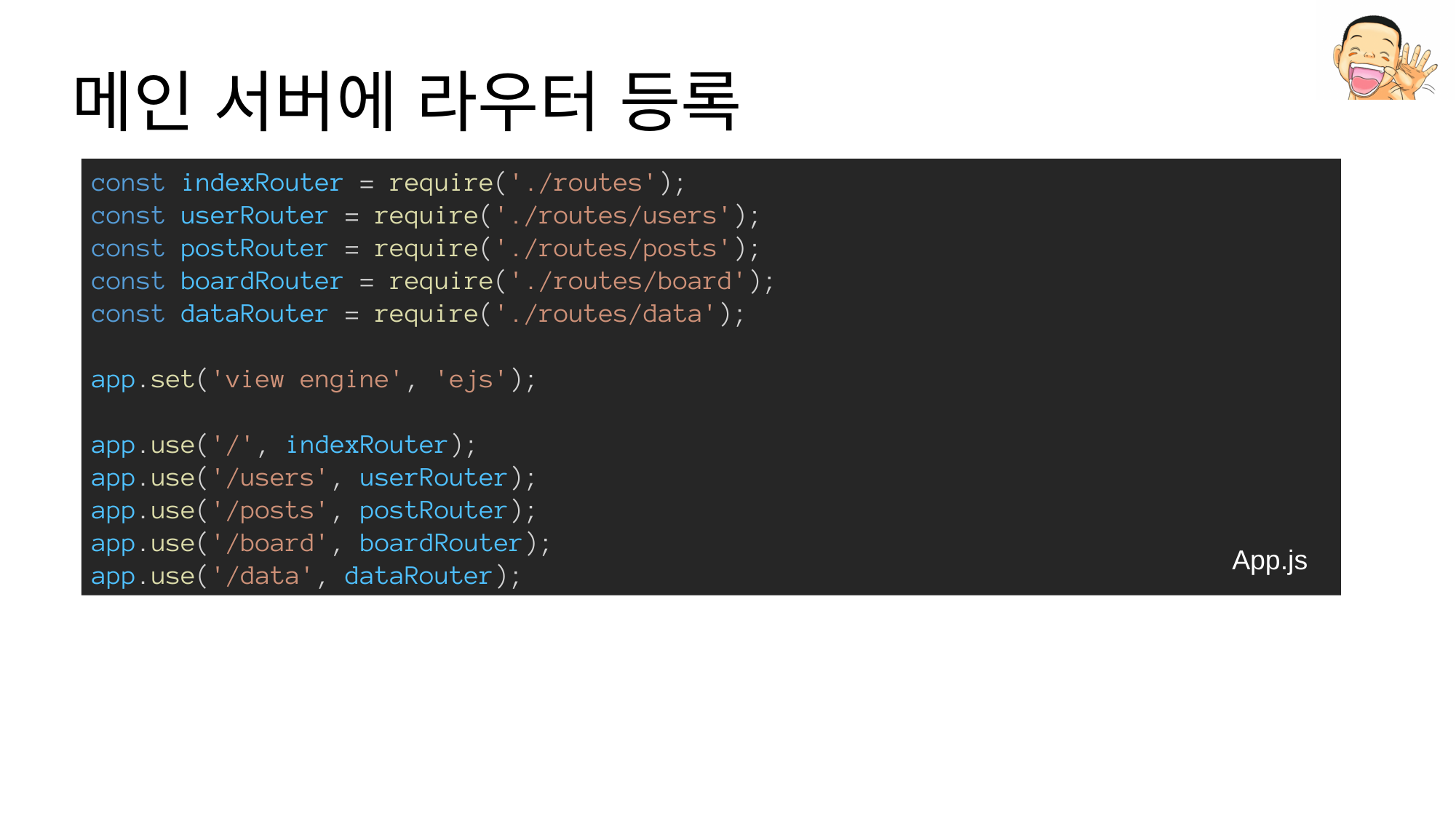

# 메인 서버에 라우터 등록
const indexRouter = require('./routes');
const userRouter = require('./routes/users');
const postRouter = require('./routes/posts');
const boardRouter = require('./routes/board');
const dataRouter = require('./routes/data');
app.set('view engine', 'ejs');
app.use('/', indexRouter);
app.use('/users', userRouter);
app.use('/posts', postRouter);
app.use('/board', boardRouter);
app.use('/data', dataRouter);
App.js